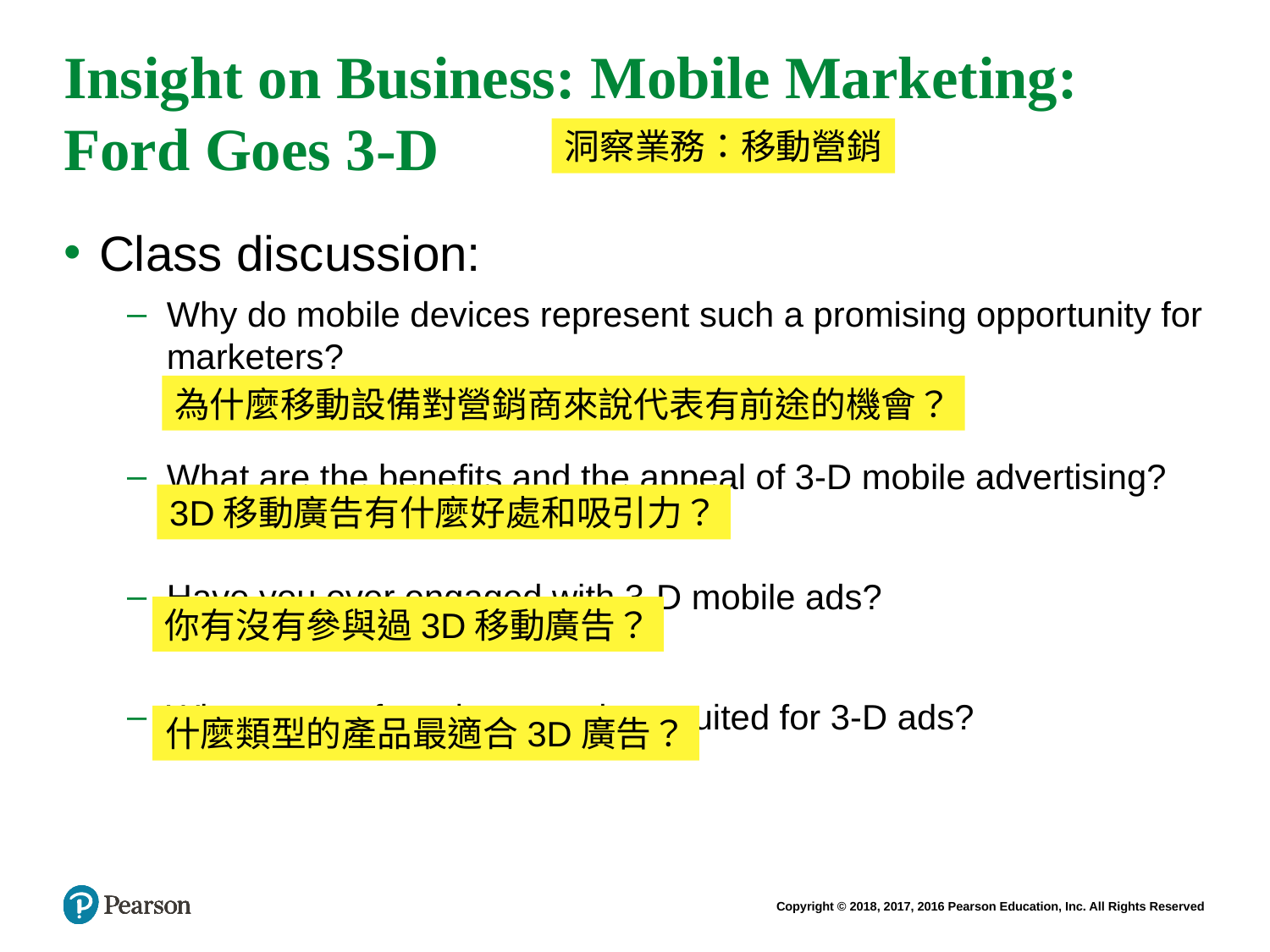

# Insight on Business: Mobile Marketing: Ford Goes 3-D
洞察業務：移動營銷
Class discussion:
Why do mobile devices represent such a promising opportunity for marketers?

What are the benefits and the appeal of 3-D mobile advertising?

Have you ever engaged with 3-D mobile ads?

What types of products are best suited for 3-D ads?
為什麼移動設備對營銷商來說代表有前途的機會？
3D移動廣告有什麼好處和吸引力？
你有沒有參與過3D移動廣告？
什麼類型的產品最適合3D廣告？